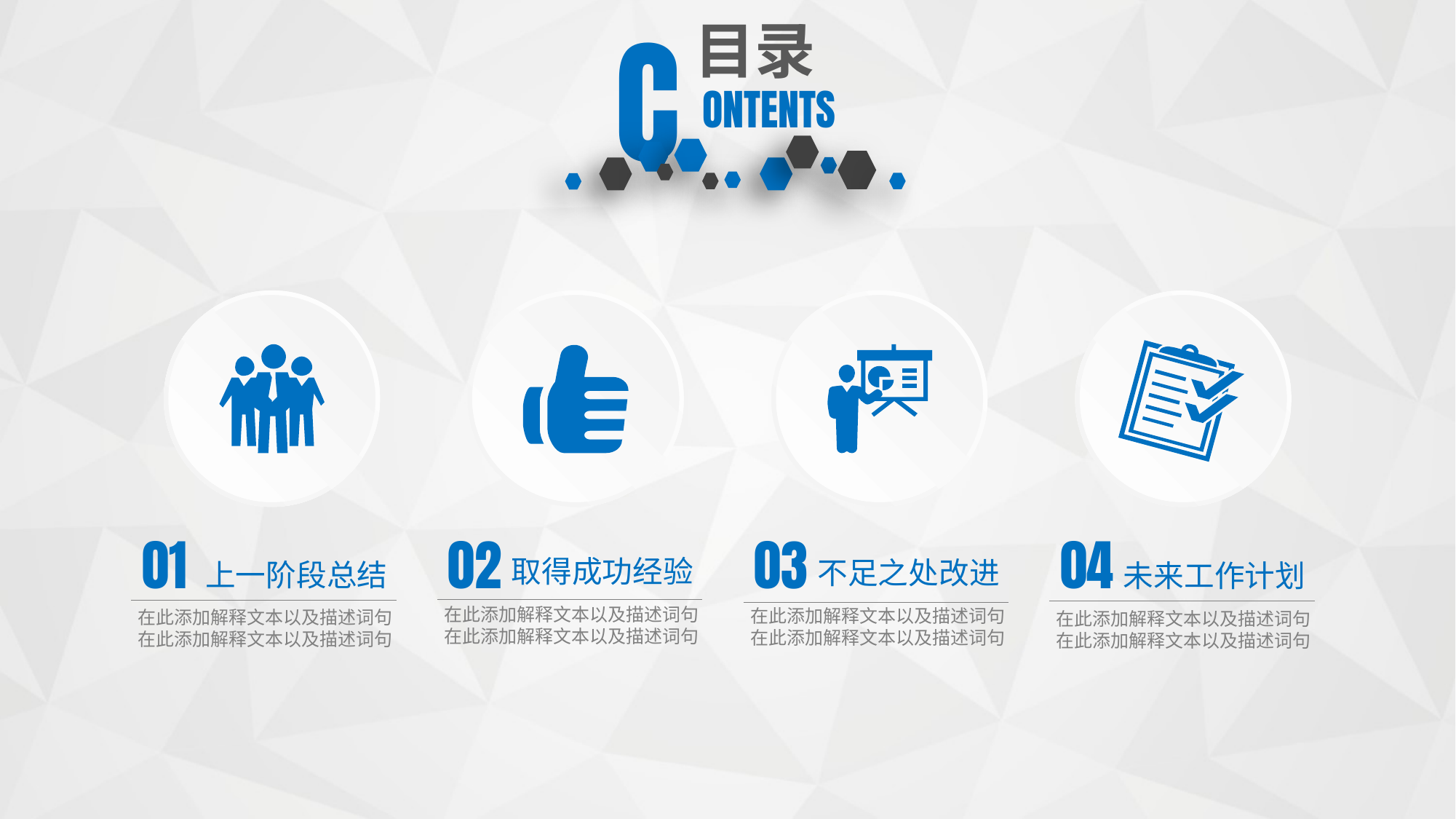

C
目录
ONTENTS

01
上一阶段总结
在此添加解释文本以及描述词句
在此添加解释文本以及描述词句
02
取得成功经验
在此添加解释文本以及描述词句
在此添加解释文本以及描述词句
03
不足之处改进
在此添加解释文本以及描述词句
在此添加解释文本以及描述词句
04
未来工作计划
在此添加解释文本以及描述词句
在此添加解释文本以及描述词句